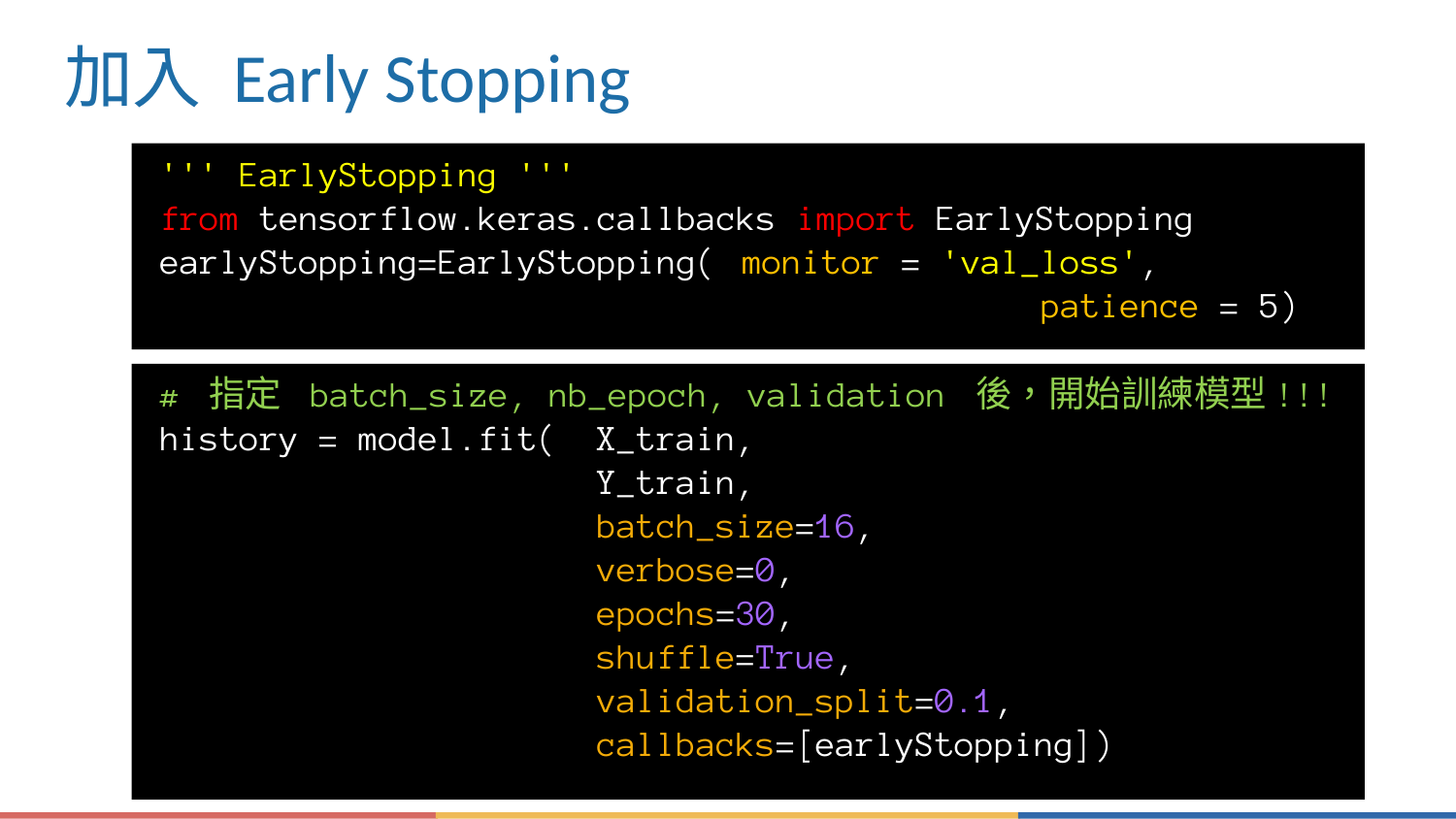

# 加入 Early Stopping
''' EarlyStopping '''
from tensorflow.keras.callbacks import EarlyStopping
earlyStopping=EarlyStopping(	monitor = 'val_loss',
				               patience = 5)
# 指定 batch_size, nb_epoch, validation 後，開始訓練模型!!!
history = model.fit(	X_train,
			Y_train,
			batch_size=16,
			verbose=0,
			epochs=30,
			shuffle=True,
			validation_split=0.1,
			callbacks=[earlyStopping])